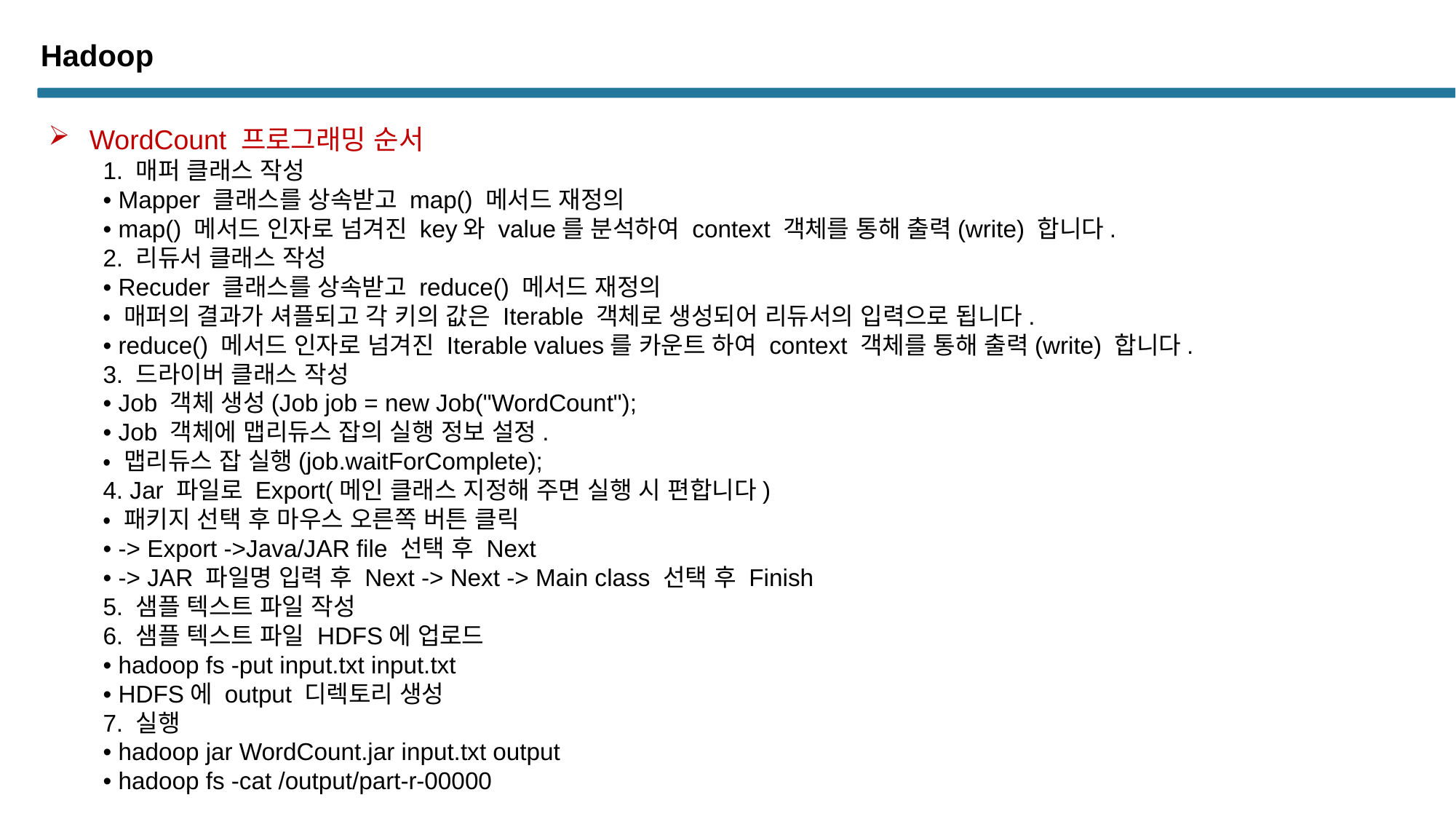

# Hadoop
WordCount 프로그래밍 순서
1. 매퍼 클래스 작성
• Mapper 클래스를 상속받고 map() 메서드 재정의
• map() 메서드 인자로 넘겨진 key와 value를 분석하여 context 객체를 통해 출력(write) 합니다.
2. 리듀서 클래스 작성
• Recuder 클래스를 상속받고 reduce() 메서드 재정의
• 매퍼의 결과가 셔플되고 각 키의 값은 Iterable 객체로 생성되어 리듀서의 입력으로 됩니다.
• reduce() 메서드 인자로 넘겨진 Iterable values를 카운트 하여 context 객체를 통해 출력(write) 합니다.
3. 드라이버 클래스 작성
• Job 객체 생성(Job job = new Job("WordCount");
• Job 객체에 맵리듀스 잡의 실행 정보 설정.
• 맵리듀스 잡 실행(job.waitForComplete);
4. Jar 파일로 Export(메인 클래스 지정해 주면 실행 시 편합니다)
• 패키지 선택 후 마우스 오른쪽 버튼 클릭
• -> Export ->Java/JAR file 선택 후 Next
• -> JAR 파일명 입력 후 Next -> Next -> Main class 선택 후 Finish
5. 샘플 텍스트 파일 작성
6. 샘플 텍스트 파일 HDFS에 업로드
• hadoop fs -put input.txt input.txt
• HDFS에 output 디렉토리 생성
7. 실행
• hadoop jar WordCount.jar input.txt output
• hadoop fs -cat /output/part-r-00000